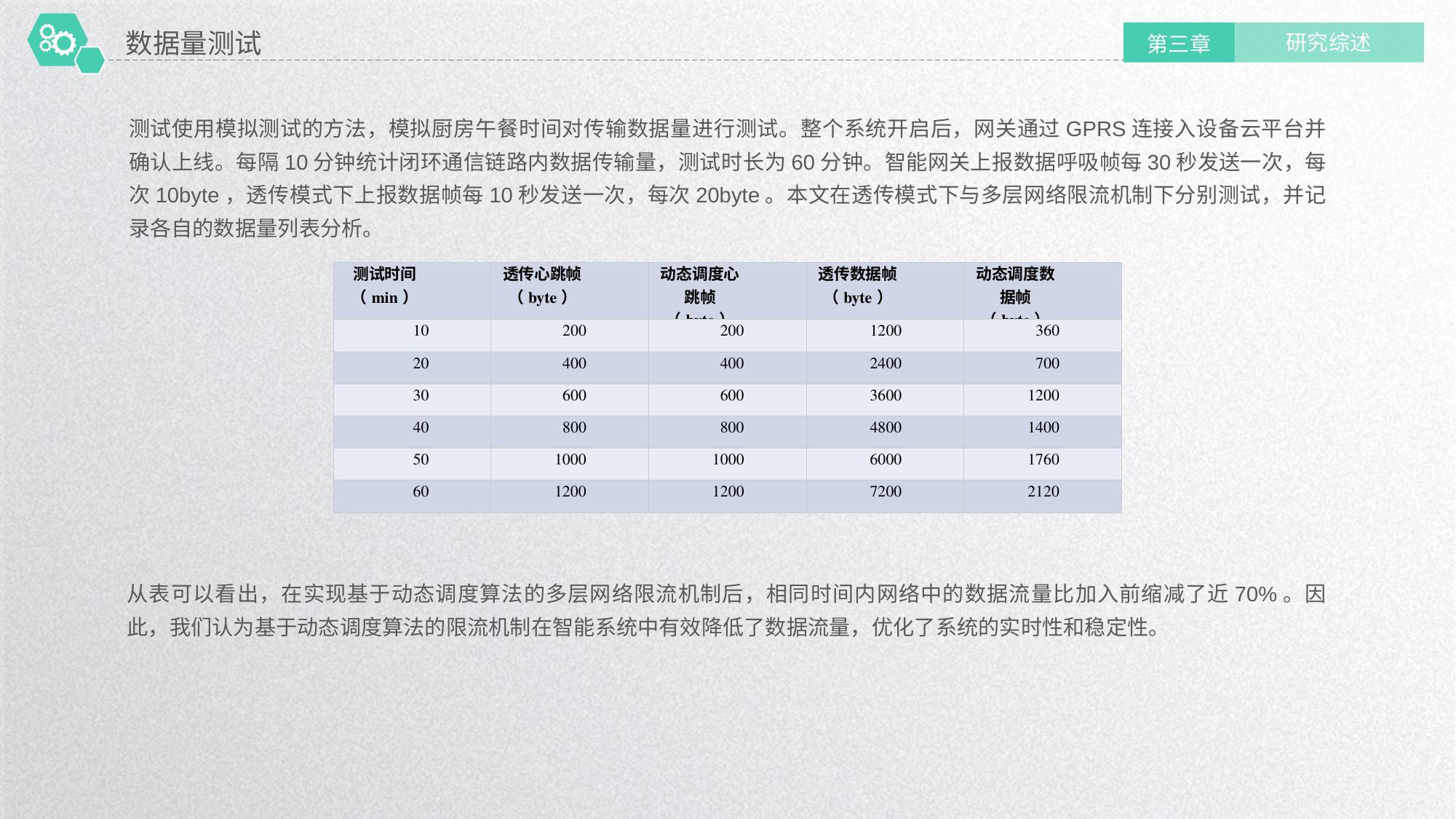

数据量测试

研究综述
第三章

测试使用模拟测试的方法，模拟厨房午餐时间对传输数据量进行测试。整个系统开启后，网关通过GPRS连接入设备云平台并确认上线。每隔10分钟统计闭环通信链路内数据传输量，测试时长为60分钟。智能网关上报数据呼吸帧每30秒发送一次，每次10byte，透传模式下上报数据帧每10秒发送一次，每次20byte。本文在透传模式下与多层网络限流机制下分别测试，并记录各自的数据量列表分析。
| 测试时间 （min） | 透传心跳帧（byte） | 动态调度心跳帧（byte） | 透传数据帧（byte） | 动态调度数据帧（byte） |
| --- | --- | --- | --- | --- |
| 10 | 200 | 200 | 1200 | 360 |
| 20 | 400 | 400 | 2400 | 700 |
| 30 | 600 | 600 | 3600 | 1200 |
| 40 | 800 | 800 | 4800 | 1400 |
| 50 | 1000 | 1000 | 6000 | 1760 |
| 60 | 1200 | 1200 | 7200 | 2120 |
从表可以看出，在实现基于动态调度算法的多层网络限流机制后，相同时间内网络中的数据流量比加入前缩减了近70%。因此，我们认为基于动态调度算法的限流机制在智能系统中有效降低了数据流量，优化了系统的实时性和稳定性。
延时符